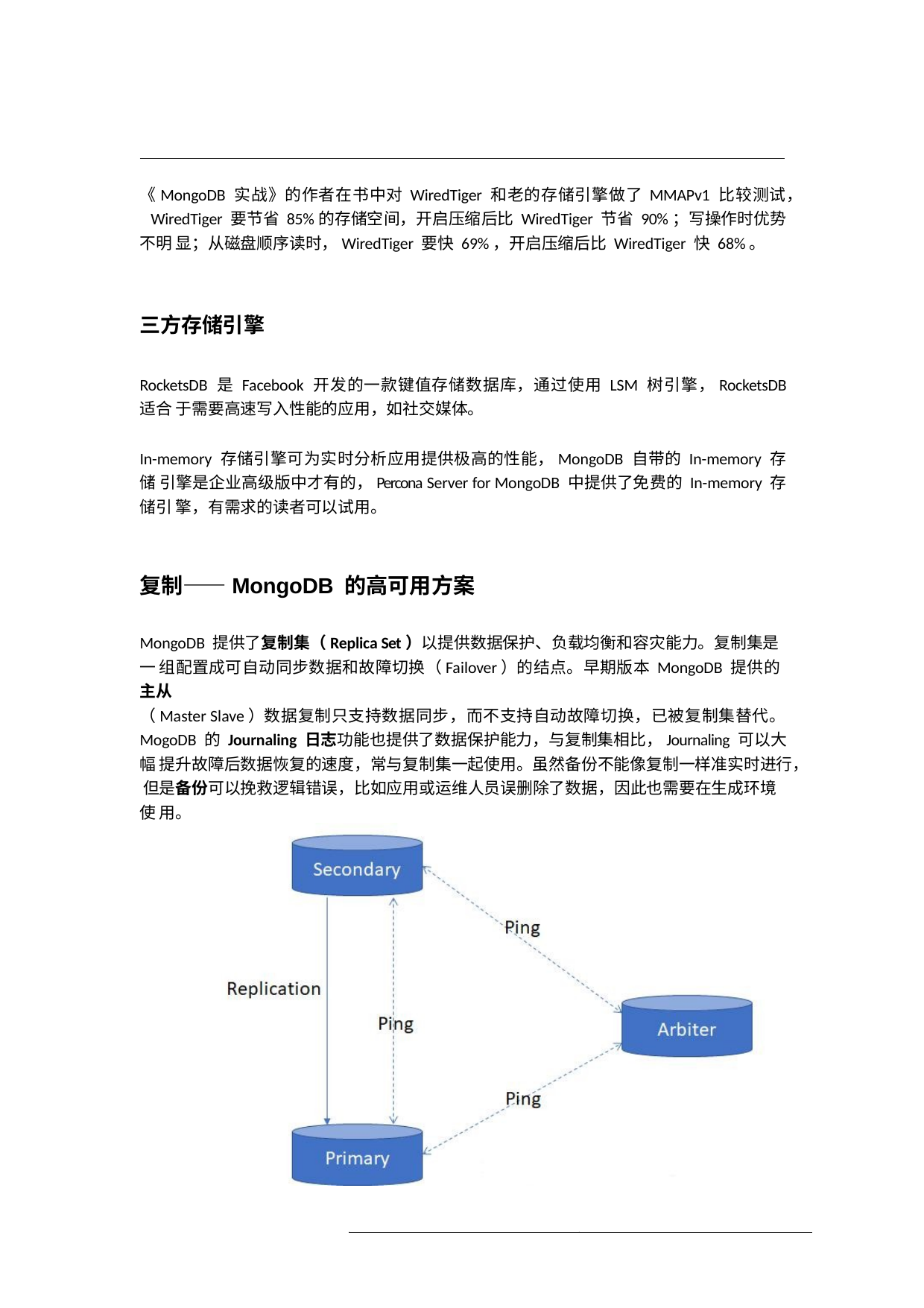

《MongoDB 实战》的作者在书中对 WiredTiger 和老的存储引擎做了 MMAPv1 比较测试，  WiredTiger 要节省 85%的存储空间，开启压缩后比 WiredTiger 节省 90%；写操作时优势不明 显；从磁盘顺序读时，WiredTiger 要快 69%，开启压缩后比 WiredTiger 快 68%。
三方存储引擎

RocketsDB 是 Facebook 开发的一款键值存储数据库，通过使用 LSM 树引擎，RocketsDB 适合 于需要高速写入性能的应用，如社交媒体。

In-memory 存储引擎可为实时分析应用提供极高的性能，MongoDB 自带的 In-memory 存储 引擎是企业高级版中才有的，Percona Server for MongoDB 中提供了免费的 In-memory 存储引 擎，有需求的读者可以试用。
复制——MongoDB 的高可用方案

MongoDB 提供了复制集（Replica Set）以提供数据保护、负载均衡和容灾能力。复制集是一 组配置成可自动同步数据和故障切换（Failover）的结点。早期版本 MongoDB 提供的主从
（Master Slave）数据复制只支持数据同步，而不支持自动故障切换，已被复制集替代。 MogoDB 的 Journaling 日志功能也提供了数据保护能力，与复制集相比，Journaling 可以大幅 提升故障后数据恢复的速度，常与复制集一起使用。虽然备份不能像复制一样准实时进行， 但是备份可以挽救逻辑错误，比如应用或运维人员误删除了数据，因此也需要在生成环境使 用。